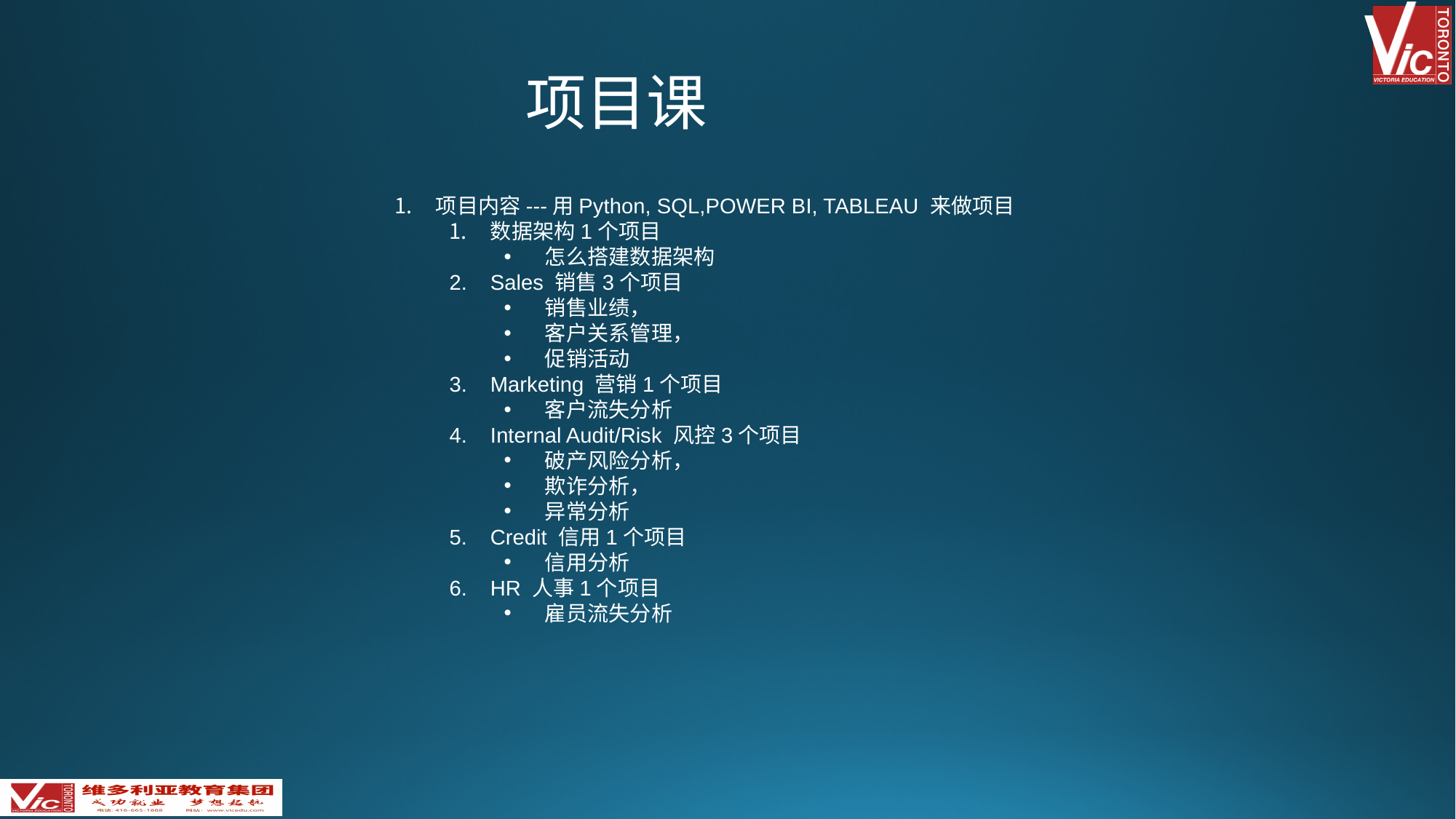

项目课
项目内容---用Python, SQL,POWER BI, TABLEAU 来做项目
数据架构1个项目
怎么搭建数据架构
Sales 销售3个项目
销售业绩，
客户关系管理，
促销活动
Marketing 营销1个项目
客户流失分析
Internal Audit/Risk 风控3个项目
破产风险分析，
欺诈分析，
异常分析
Credit 信用1个项目
信用分析
HR 人事1个项目
雇员流失分析